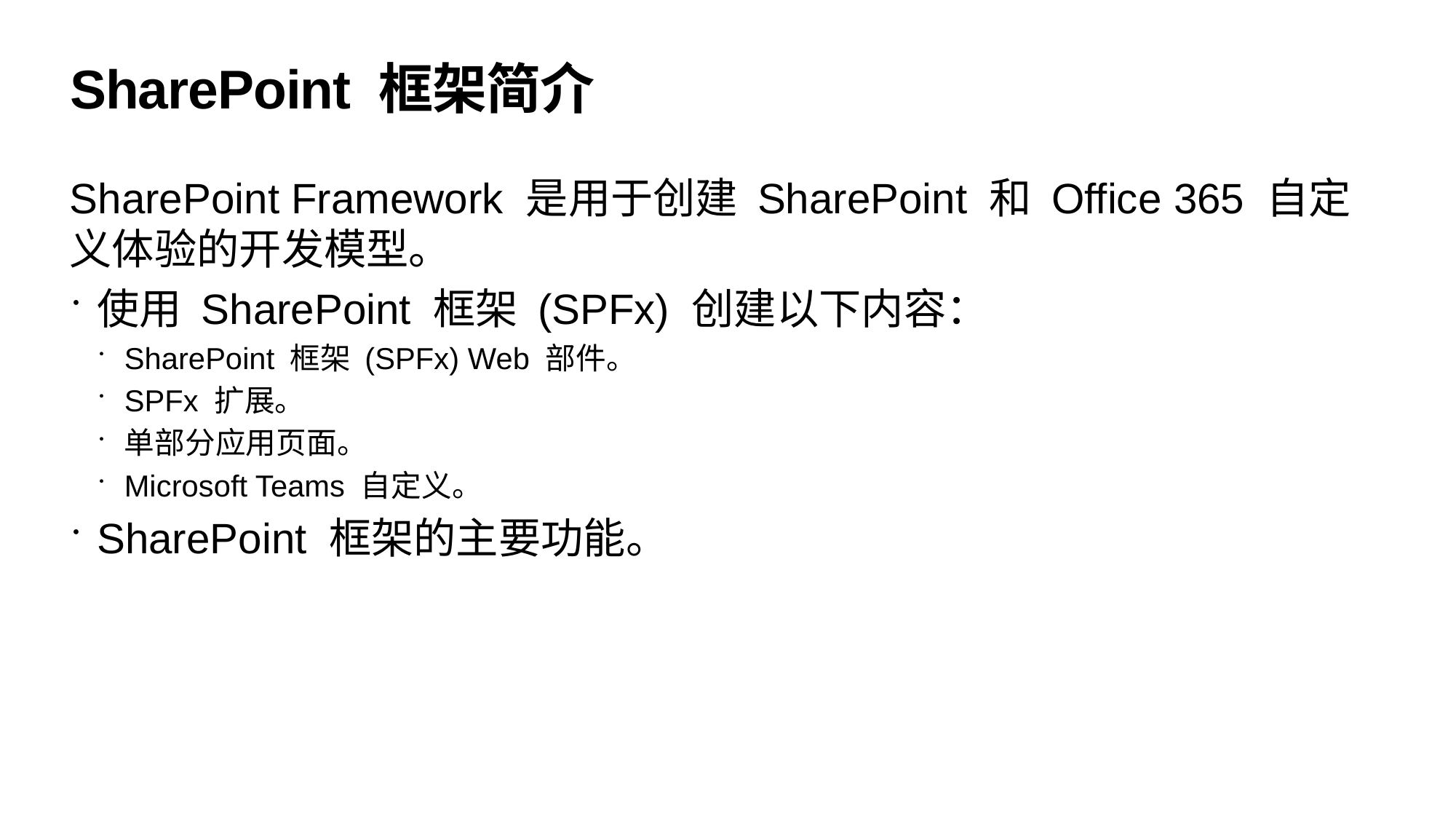

# SharePoint 框架简介
SharePoint Framework 是用于创建 SharePoint 和 Office 365 自定义体验的开发模型。
使用 SharePoint 框架 (SPFx) 创建以下内容：
SharePoint 框架 (SPFx) Web 部件。
SPFx 扩展。
单部分应用页面。
Microsoft Teams 自定义。
SharePoint 框架的主要功能。